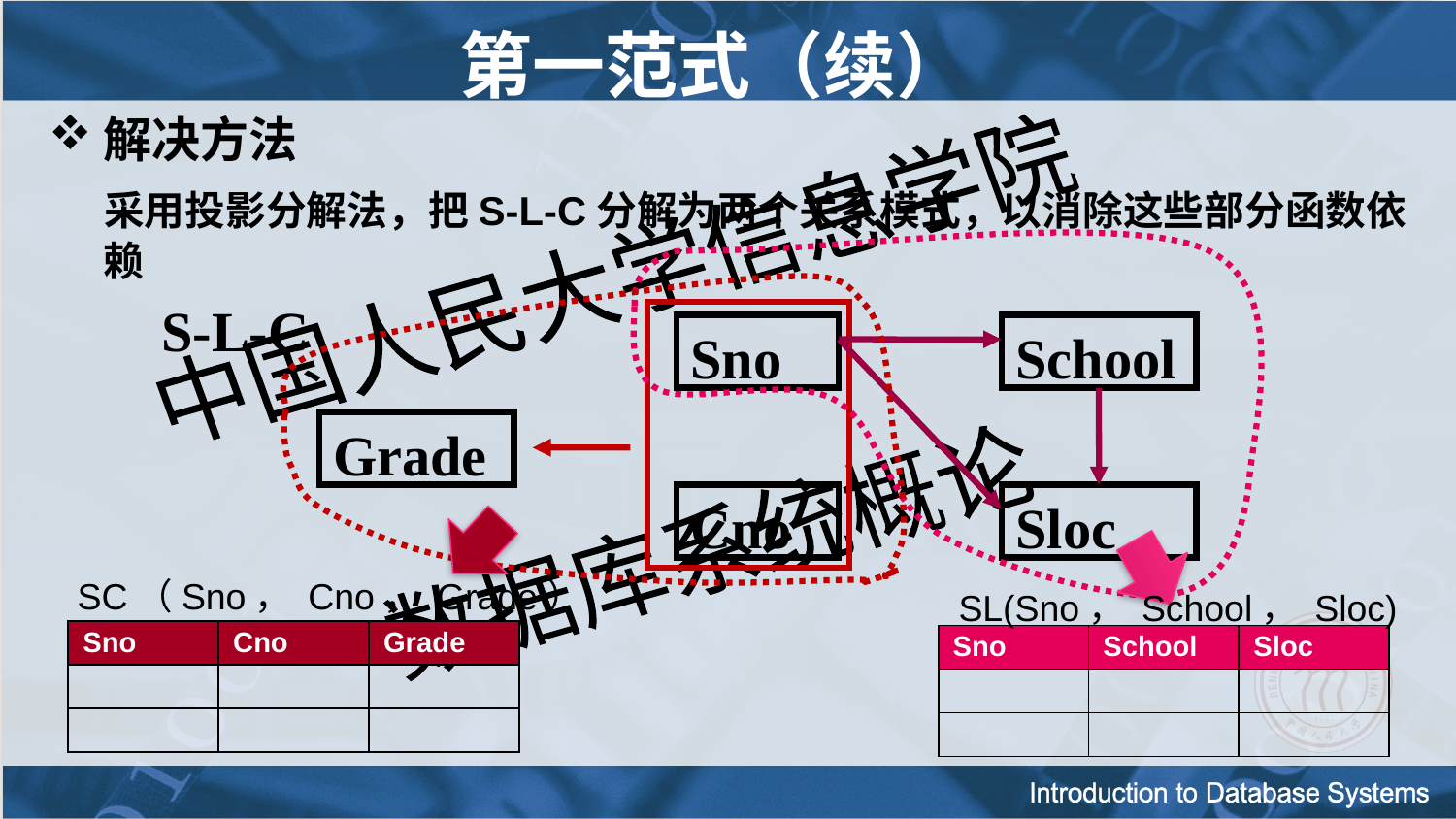

# 第一范式（续）
解决方法
    采用投影分解法，把S-L-C分解为两个关系模式，以消除这些部分函数依赖

S-L-C

Sno
School

Grade

Cno
Sloc

SC（Sno， Cno， Grade）
SL(Sno， School， Sloc)
| Sno | Cno | Grade |
| --- | --- | --- |
|  |  |  |
|  |  |  |
| Sno | School | Sloc |
| --- | --- | --- |
|  |  |  |
|  |  |  |